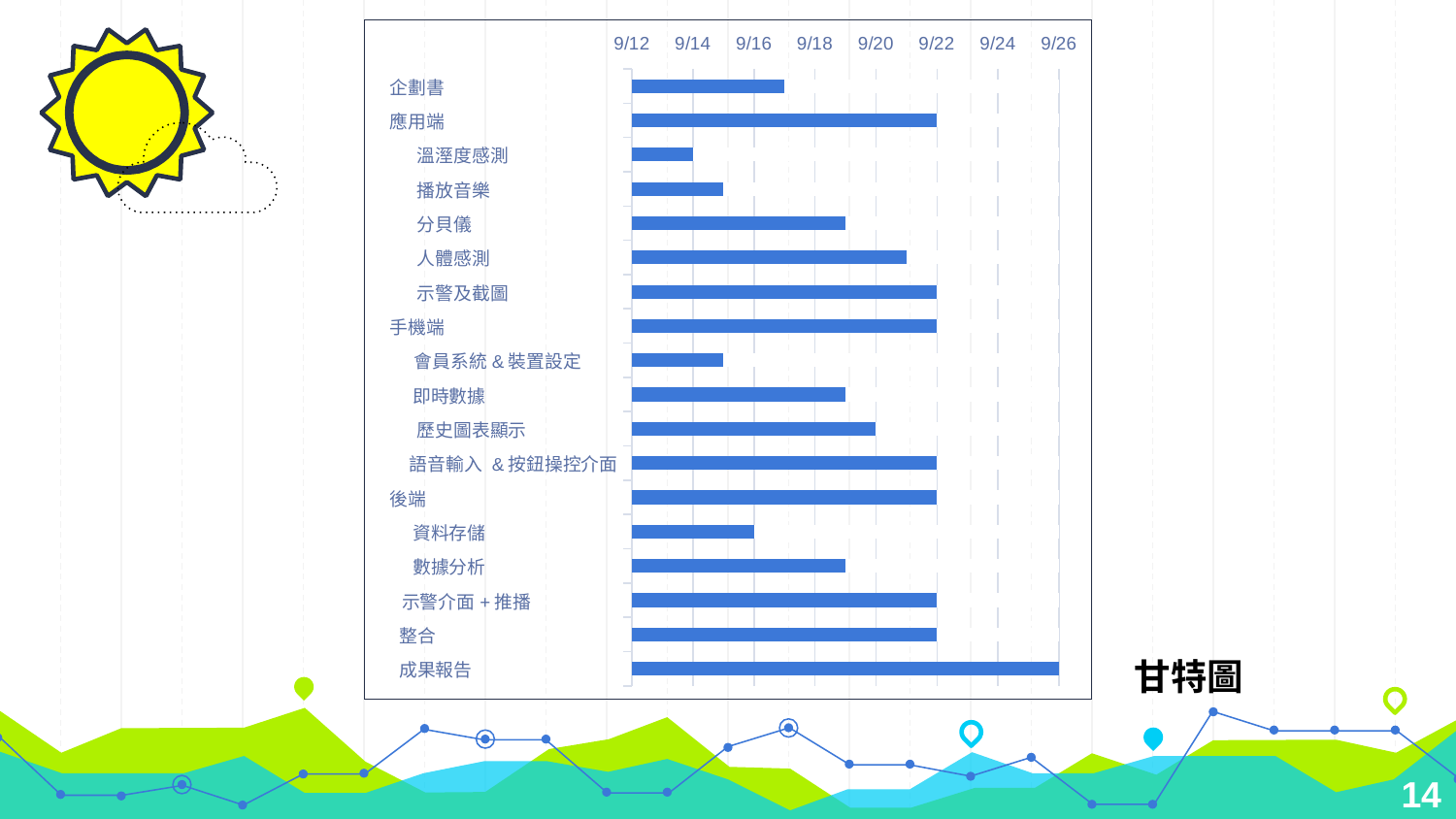

### Chart

| Category |  |  |
|---|---|---|
| 企劃書                                       | 44821.0 | 44817.0 |
| 應用端                                       | 44826.0 | 44817.0 |
| 溫溼度感測                         | 44818.0 | 44817.0 |
|   播放音樂                             | 44819.0 | 44818.0 |
|   分貝儀                                 | 44823.0 | 44819.0 |
| 人體感測                             | 44825.0 | 44823.0 |
| 示警及截圖                         | 44826.0 | 44825.0 |
| 手機端                                       | 44826.0 | 44817.0 |
| 會員系統&裝置設定         | 44819.0 | 44817.0 |
| 即時數據                              | 44823.0 | 44819.0 |
| 歷史圖表顯示                     | 44824.0 | 44823.0 |
| 語音輸入 &按鈕操控介面 | 44826.0 | 44824.0 |
| 後端                                           | 44826.0 | 44817.0 |
|     資料存儲                              | 44820.0 | 44817.0 |
|     數據分析                              | 44823.0 | 44820.0 |
|     示警介面+推播                    | 44826.0 | 44823.0 |
| 整合                                         | 44826.0 | 44823.0 |
| 成果報告                                 | 44830.0 | 44829.0 |

甘特圖
14